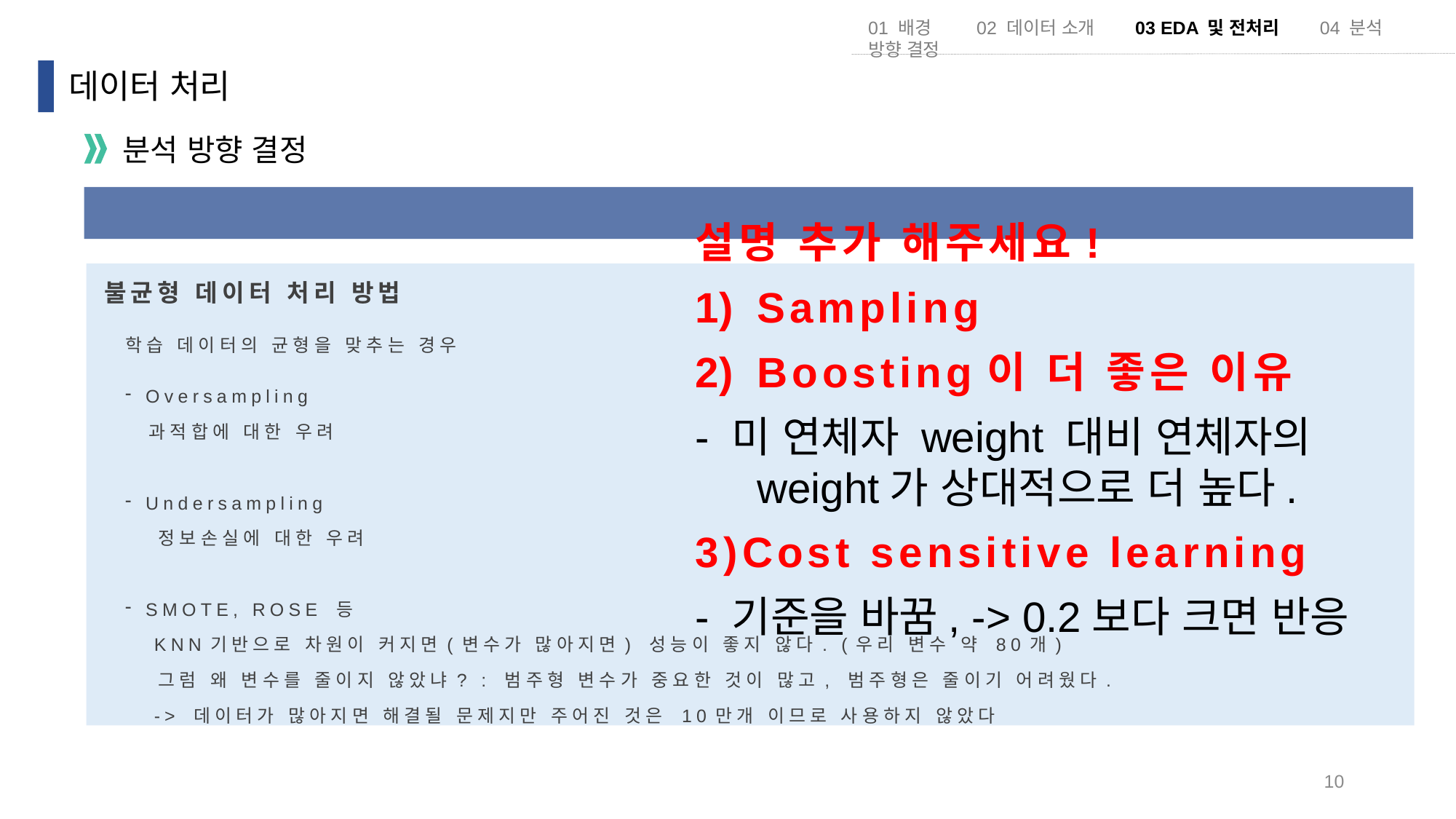

01 배경        02 데이터 소개       03 EDA 및 전처리       04 분석 방향 결정
데이터 처리

분석 방향 결정

불균형 데이터 문제를 어떻게 다루어야 할까?
설명 추가 해주세요!
Sampling
Boosting이 더 좋은 이유
- 미 연체자 weight 대비 연체자의 weight가 상대적으로 더 높다.
3)Cost sensitive learning
- 기준을 바꿈, -> 0.2보다 크면 반응

불균형 데이터 처리 방법
학습 데이터의 균형을 맞추는 경우

Oversampling
  과적합에 대한 우려

Undersampling
   정보손실에 대한 우려

SMOTE, ROSE 등
   KNN기반으로 차원이 커지면(변수가 많아지면) 성능이 좋지 않다. (우리 변수 약 80개)
   그럼 왜 변수를 줄이지 않았냐? : 범주형 변수가 중요한 것이 많고, 범주형은 줄이기 어려웠다.
   -> 데이터가 많아지면 해결될 문제지만 주어진 것은 10만개 이므로 사용하지 않았다
10